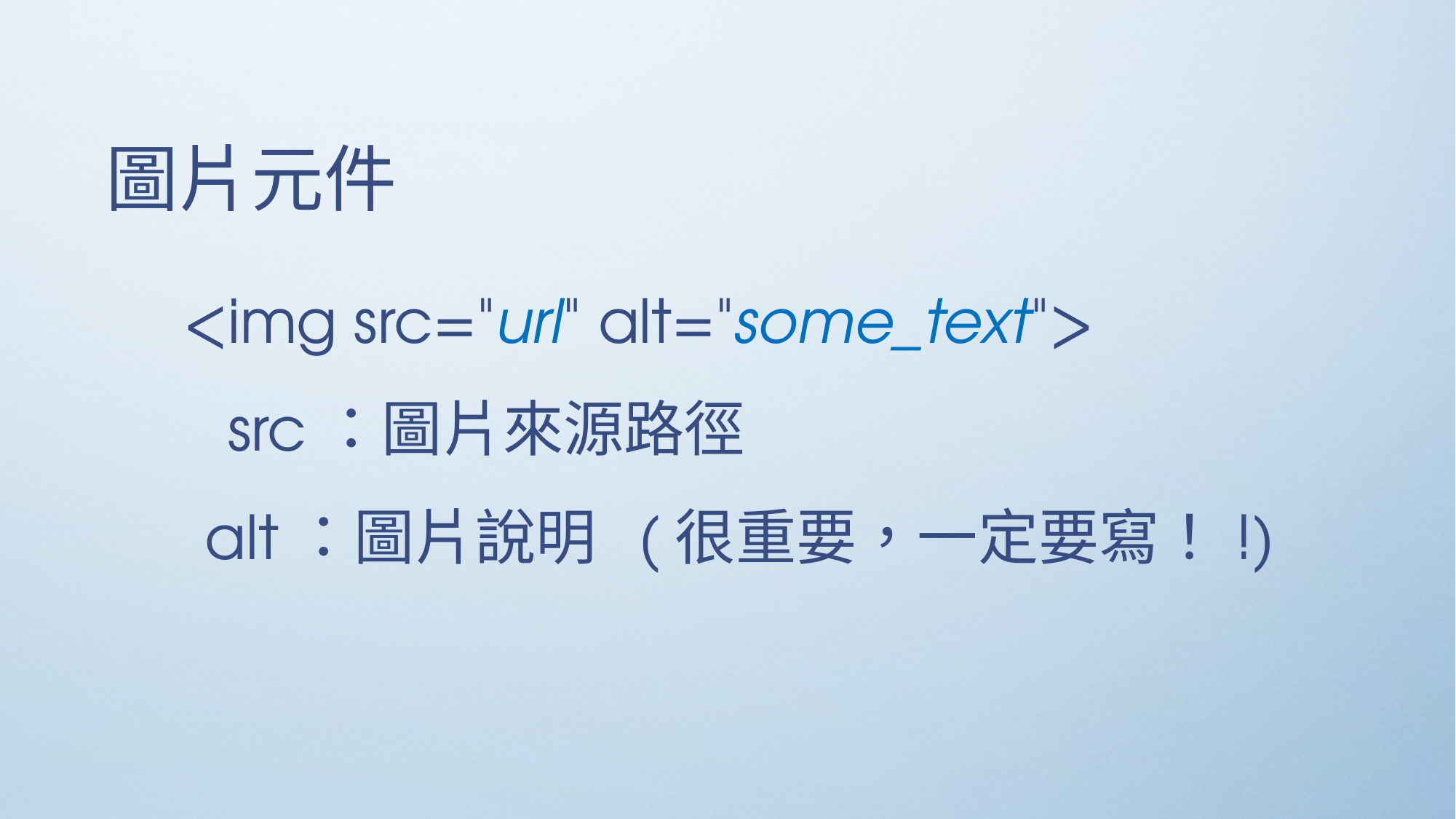

圖片元件
<img src="url" alt="some_text">
src：圖片來源路徑
alt：圖片說明  (很重要，一定要寫！!)